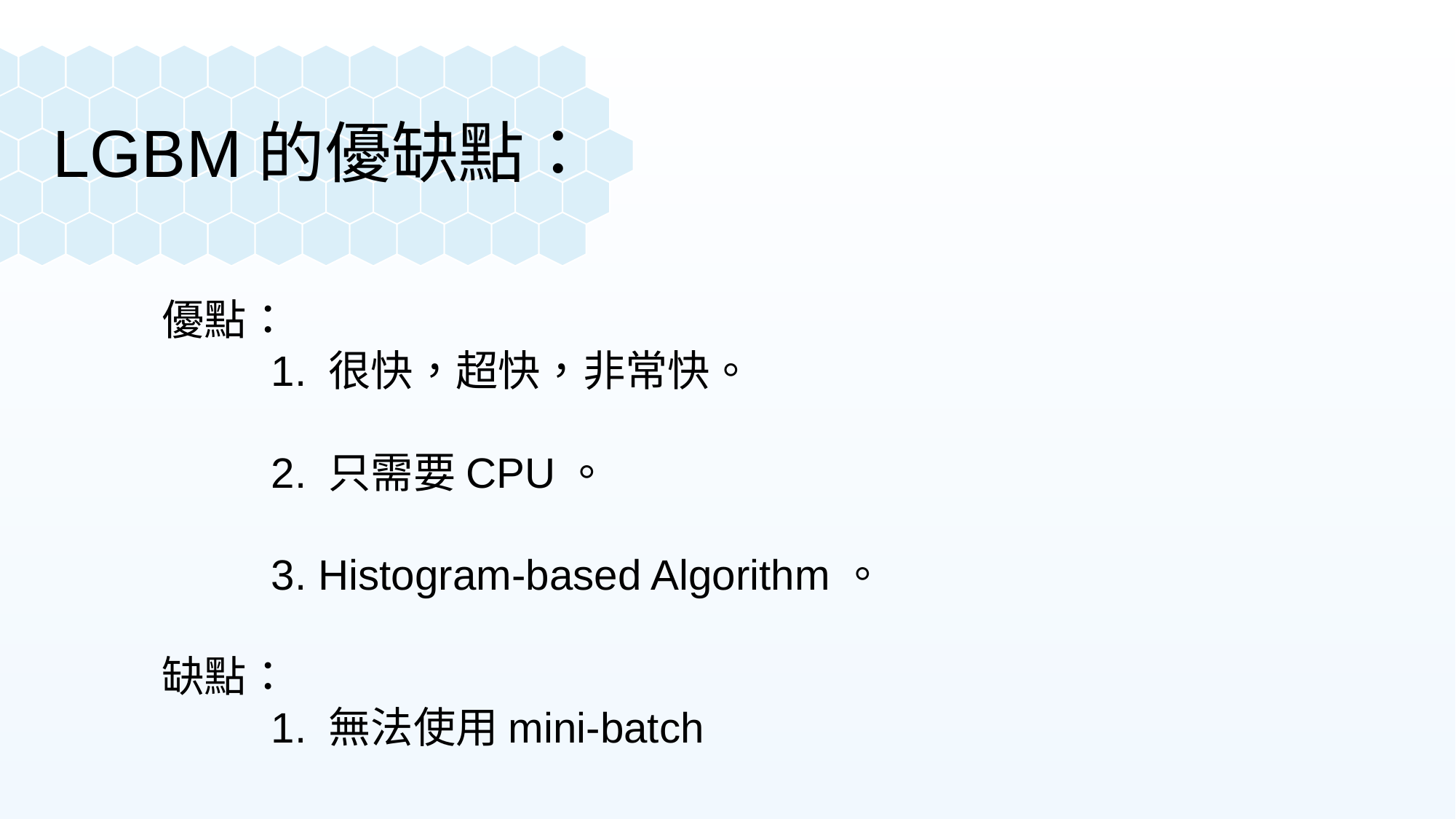

LGBM的優缺點：
	優點：
		1. 很快，超快，非常快。

		2. 只需要CPU。

		3. Histogram-based Algorithm。

	缺點：
		1. 無法使用mini-batch